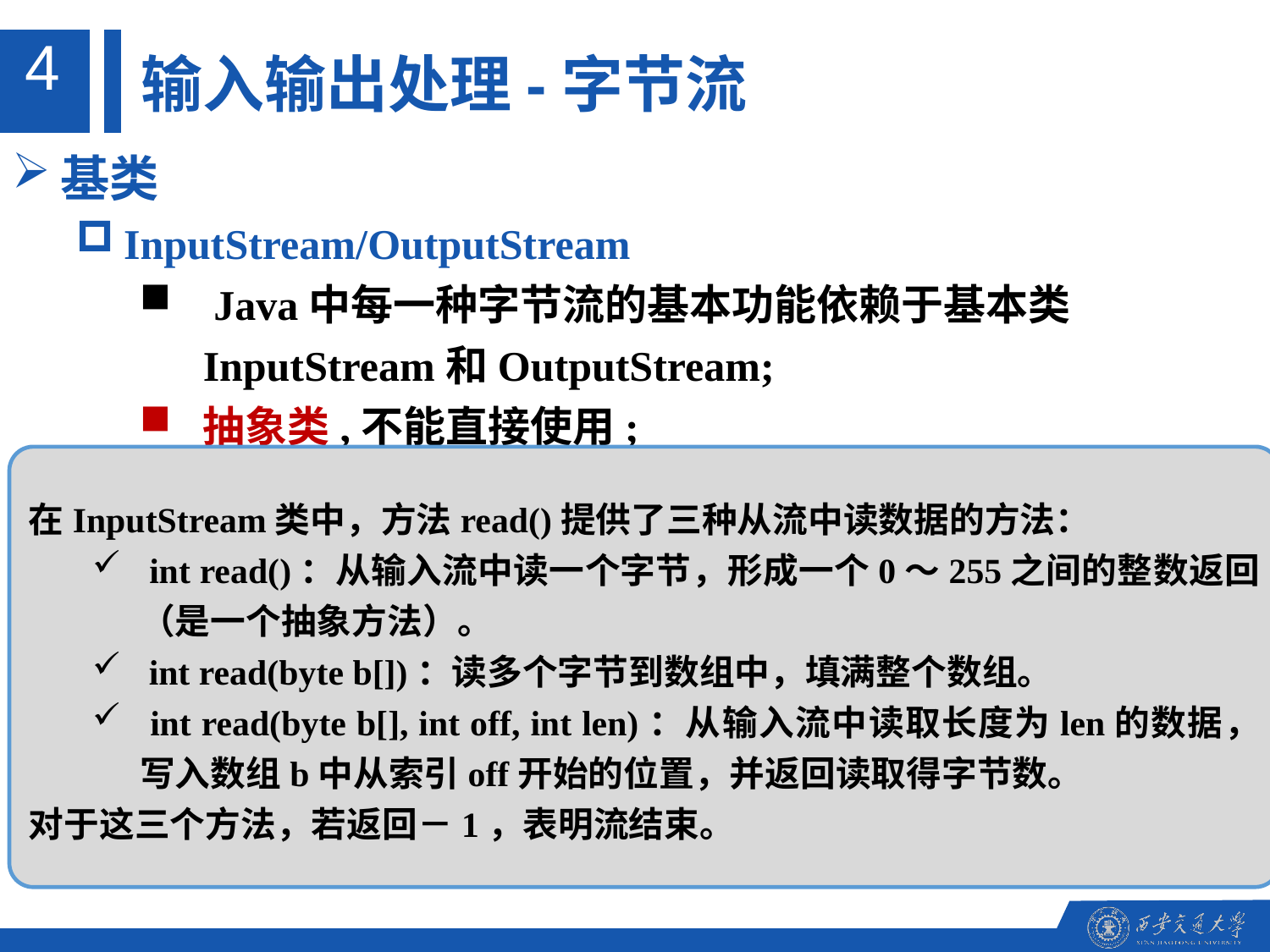

4
输入输出处理-字节流
基类
InputStream/OutputStream
 Java中每一种字节流的基本功能依赖于基本类InputStream和OutputStream;
抽象类,不能直接使用;
在InputStream类中，方法read()提供了三种从流中读数据的方法：
 int read()：从输入流中读一个字节，形成一个0～255之间的整数返回（是一个抽象方法）。
 int read(byte b[])：读多个字节到数组中，填满整个数组。
 int read(byte b[], int off, int len)：从输入流中读取长度为len的数据，写入数组b中从索引off开始的位置，并返回读取得字节数。
对于这三个方法，若返回－1，表明流结束。